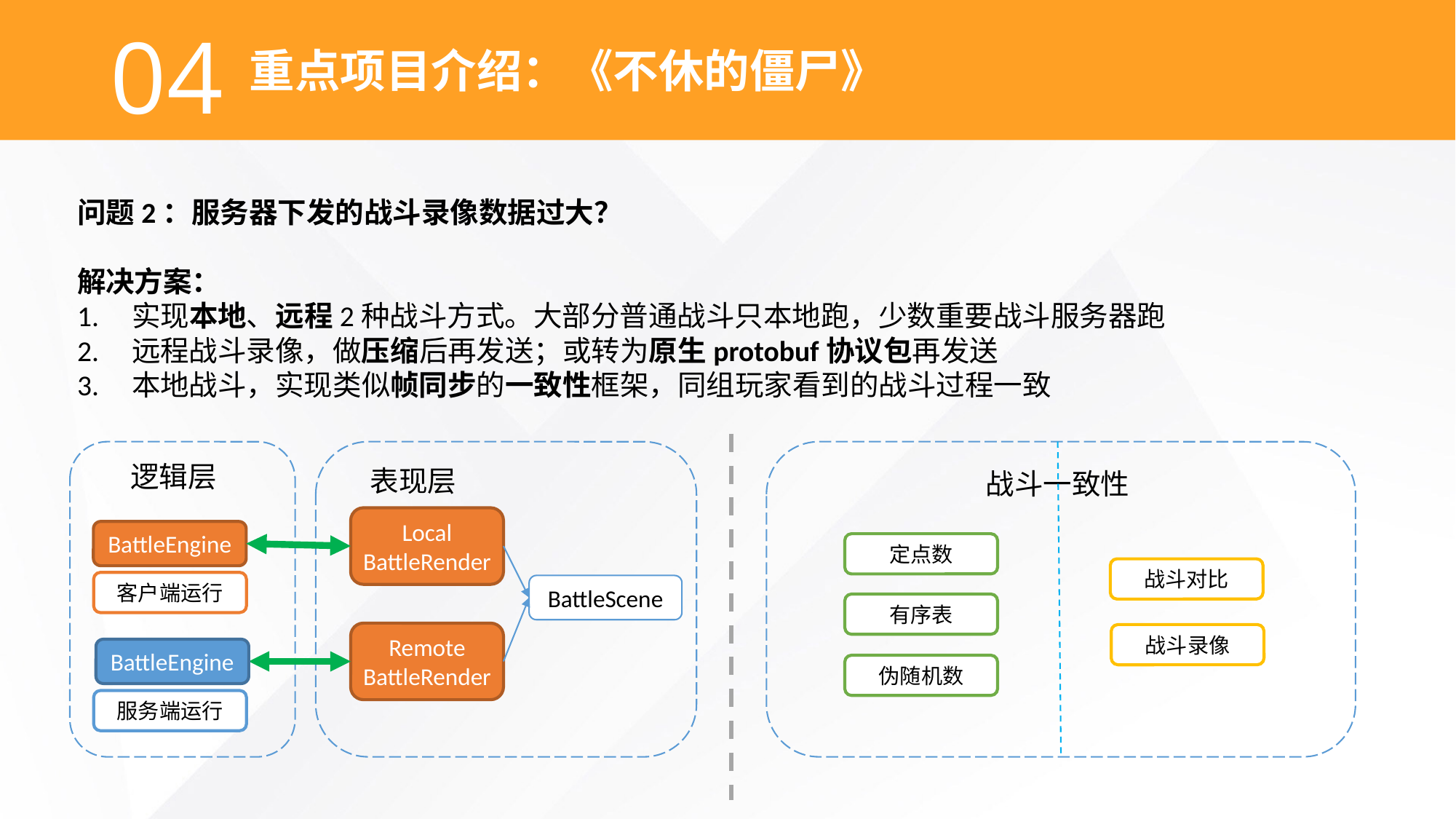

04
重点项目介绍：《不休的僵尸》
问题2：服务器下发的战斗录像数据过大？

解决方案：
实现本地、远程2种战斗方式。大部分普通战斗只本地跑，少数重要战斗服务器跑
远程战斗录像，做压缩后再发送；或转为原生protobuf协议包再发送
本地战斗，实现类似帧同步的一致性框架，同组玩家看到的战斗过程一致

逻辑层
表现层
战斗一致性
Local
BattleRender
BattleEngine
定点数
战斗对比
客户端运行
BattleScene
有序表
Remote
BattleRender
战斗录像
BattleEngine
伪随机数
服务端运行